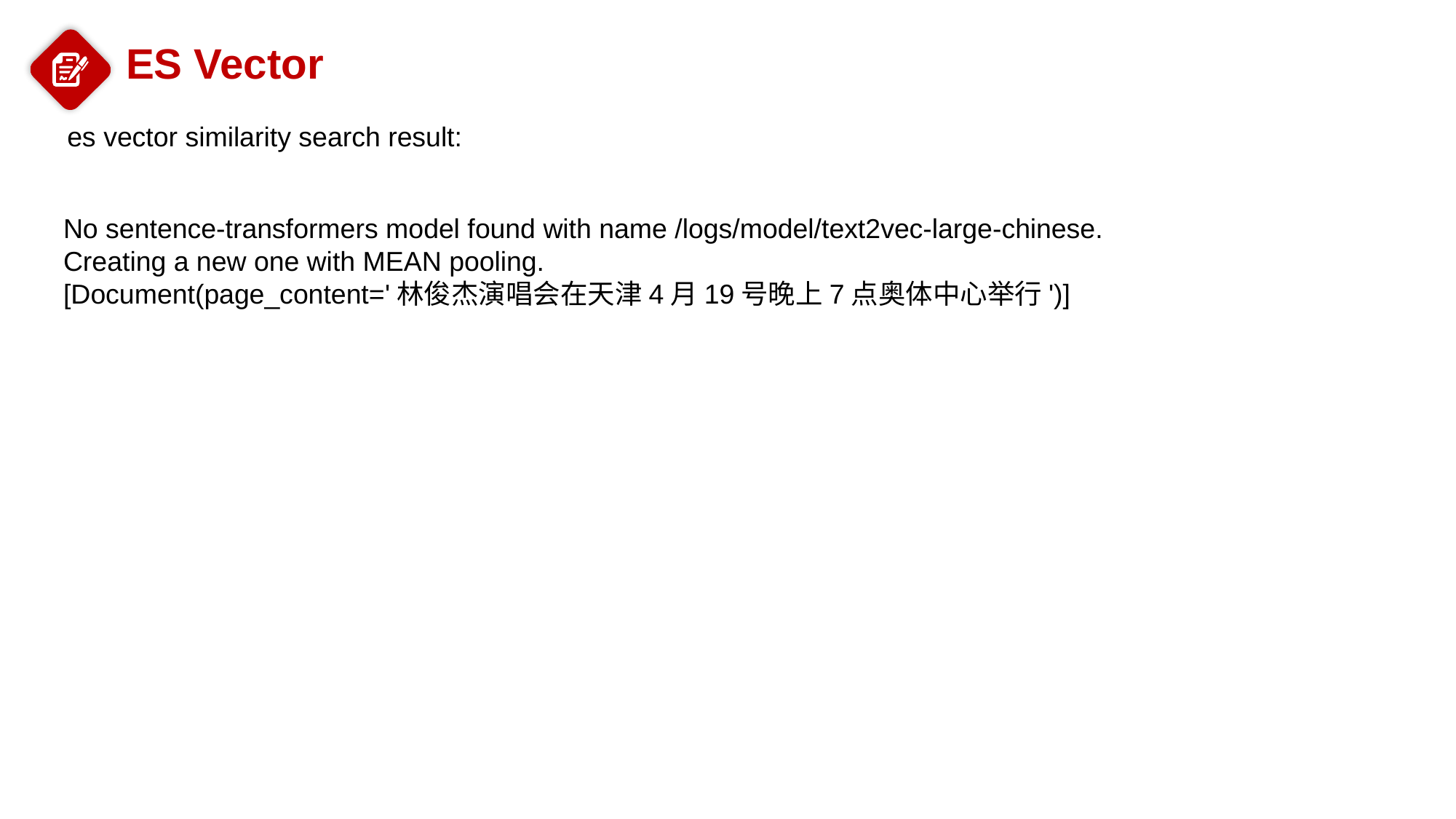

ES Vector

    es vector similarity search result:

No sentence-transformers model found with name /logs/model/text2vec-large-chinese. Creating a new one with MEAN pooling.
[Document(page_content='林俊杰演唱会在天津4月19号晚上7点奥体中心举行')]